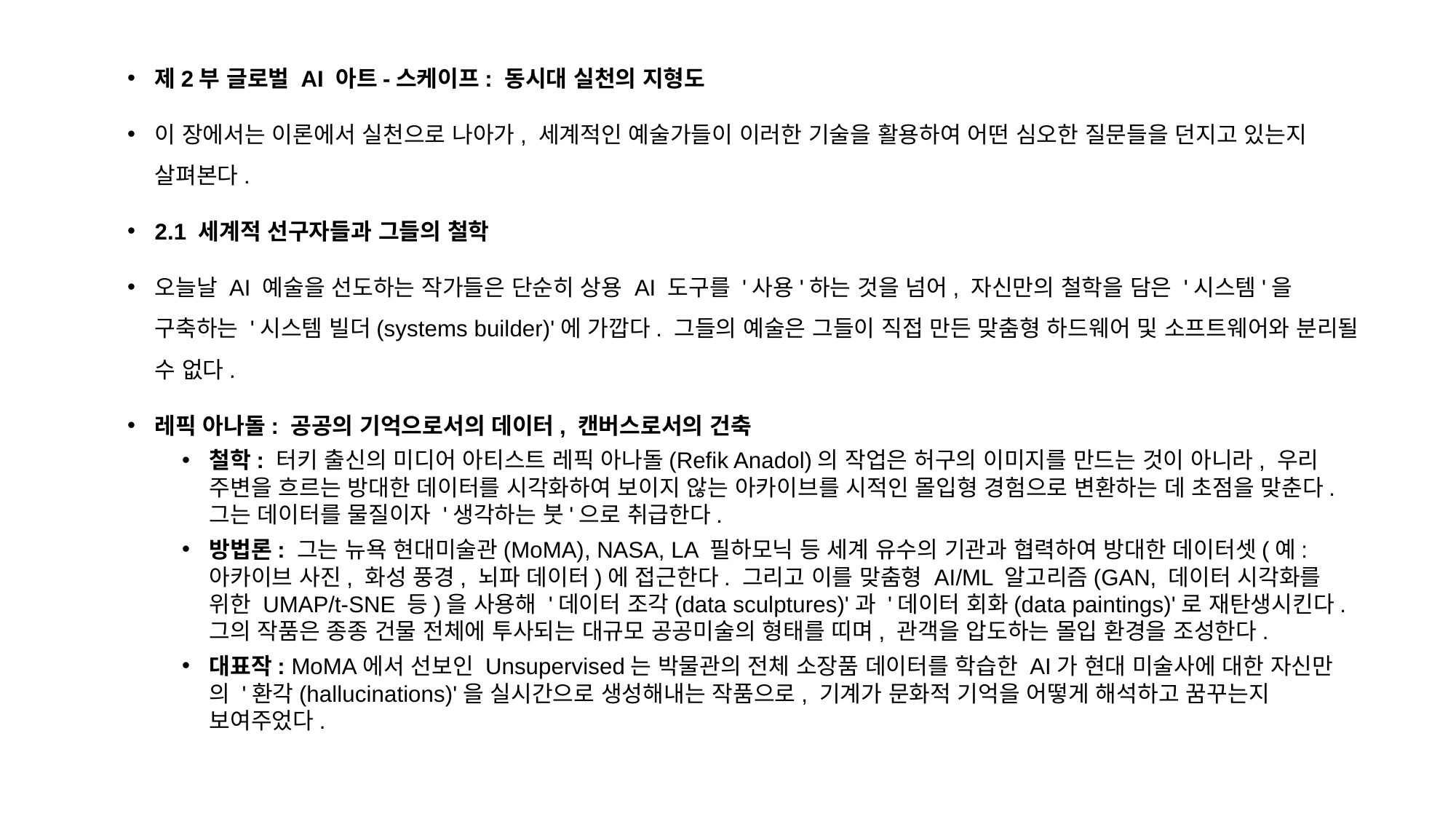

제2부 글로벌 AI 아트-스케이프: 동시대 실천의 지형도
이 장에서는 이론에서 실천으로 나아가, 세계적인 예술가들이 이러한 기술을 활용하여 어떤 심오한 질문들을 던지고 있는지 살펴본다.
2.1 세계적 선구자들과 그들의 철학
오늘날 AI 예술을 선도하는 작가들은 단순히 상용 AI 도구를 '사용'하는 것을 넘어, 자신만의 철학을 담은 '시스템'을 구축하는 '시스템 빌더(systems builder)'에 가깝다. 그들의 예술은 그들이 직접 만든 맞춤형 하드웨어 및 소프트웨어와 분리될 수 없다.
레픽 아나돌: 공공의 기억으로서의 데이터, 캔버스로서의 건축
철학: 터키 출신의 미디어 아티스트 레픽 아나돌(Refik Anadol)의 작업은 허구의 이미지를 만드는 것이 아니라, 우리 주변을 흐르는 방대한 데이터를 시각화하여 보이지 않는 아카이브를 시적인 몰입형 경험으로 변환하는 데 초점을 맞춘다. 그는 데이터를 물질이자 '생각하는 붓'으로 취급한다.
방법론: 그는 뉴욕 현대미술관(MoMA), NASA, LA 필하모닉 등 세계 유수의 기관과 협력하여 방대한 데이터셋(예: 아카이브 사진, 화성 풍경, 뇌파 데이터)에 접근한다. 그리고 이를 맞춤형 AI/ML 알고리즘(GAN, 데이터 시각화를 위한 UMAP/t-SNE 등)을 사용해 '데이터 조각(data sculptures)'과 '데이터 회화(data paintings)'로 재탄생시킨다. 그의 작품은 종종 건물 전체에 투사되는 대규모 공공미술의 형태를 띠며, 관객을 압도하는 몰입 환경을 조성한다.
대표작: MoMA에서 선보인 Unsupervised는 박물관의 전체 소장품 데이터를 학습한 AI가 현대 미술사에 대한 자신만의 '환각(hallucinations)'을 실시간으로 생성해내는 작품으로, 기계가 문화적 기억을 어떻게 해석하고 꿈꾸는지 보여주었다.